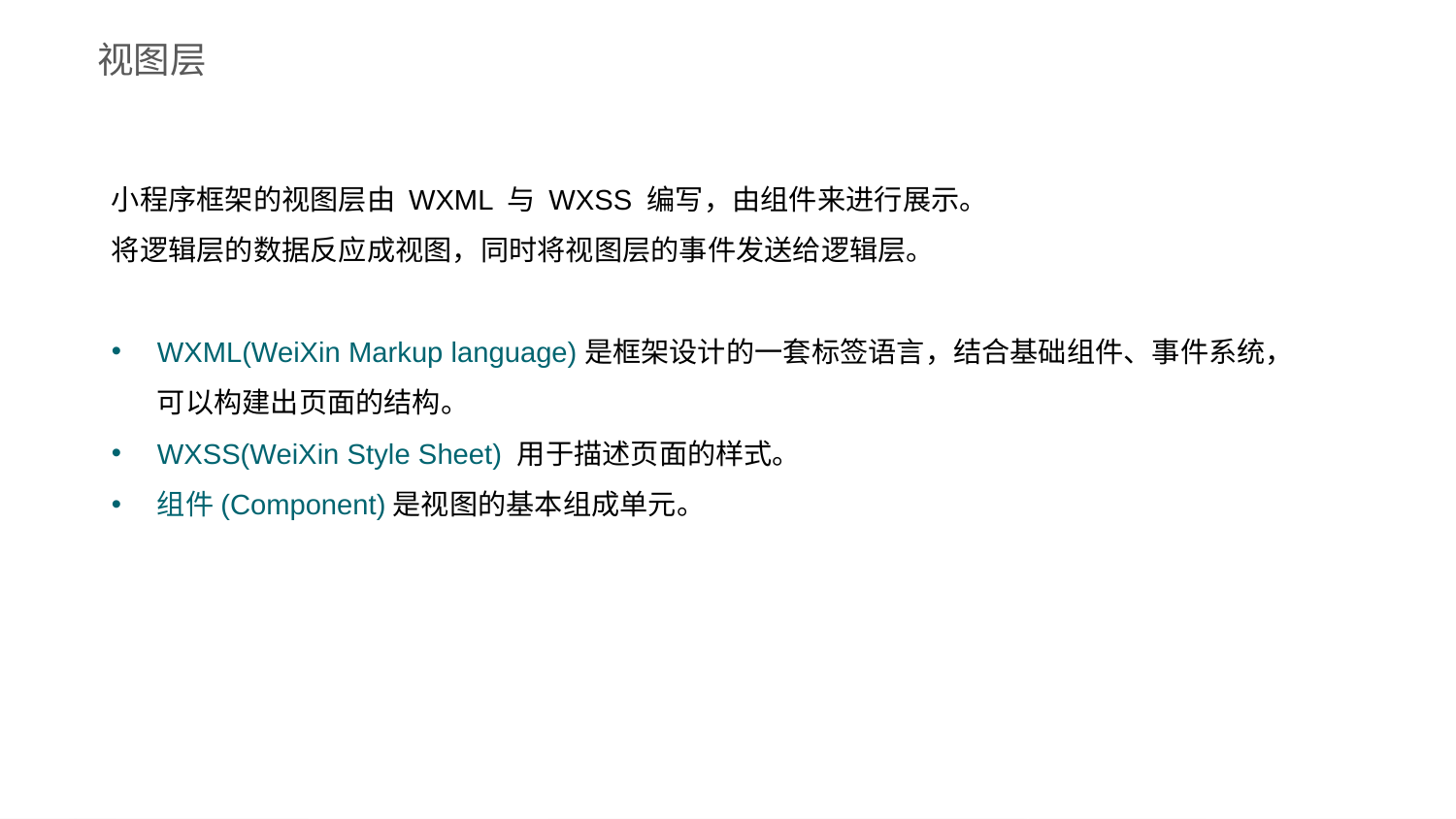

视图层
小程序框架的视图层由 WXML 与 WXSS 编写，由组件来进行展示。
将逻辑层的数据反应成视图，同时将视图层的事件发送给逻辑层。

WXML(WeiXin Markup language)是框架设计的一套标签语言，结合基础组件、事件系统，可以构建出页面的结构。
WXSS(WeiXin Style Sheet) 用于描述页面的样式。
组件(Component)是视图的基本组成单元。